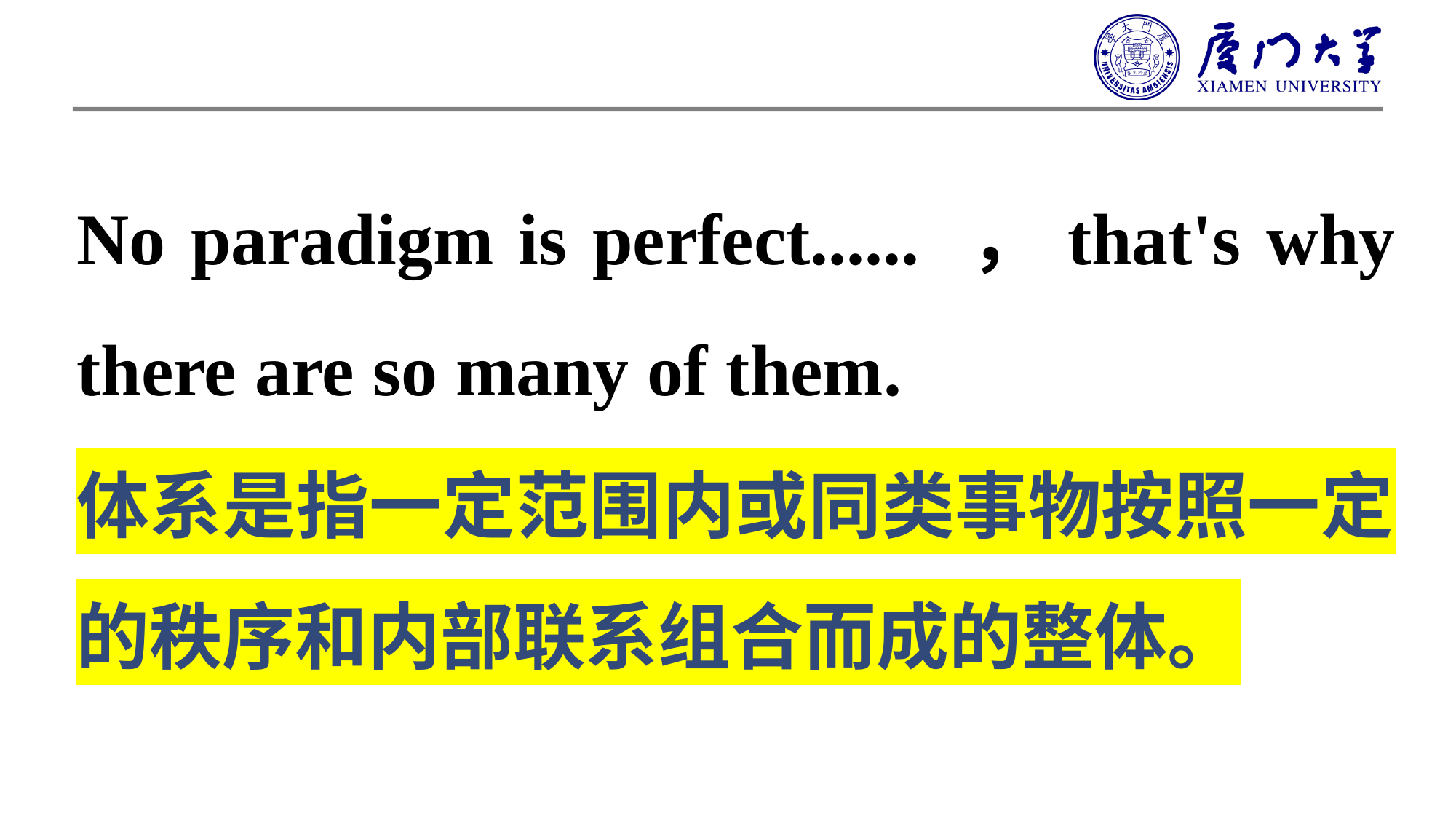

No paradigm is perfect...... ，that's why there are so many of them.
体系是指一定范围内或同类事物按照一定的秩序和内部联系组合而成的整体。